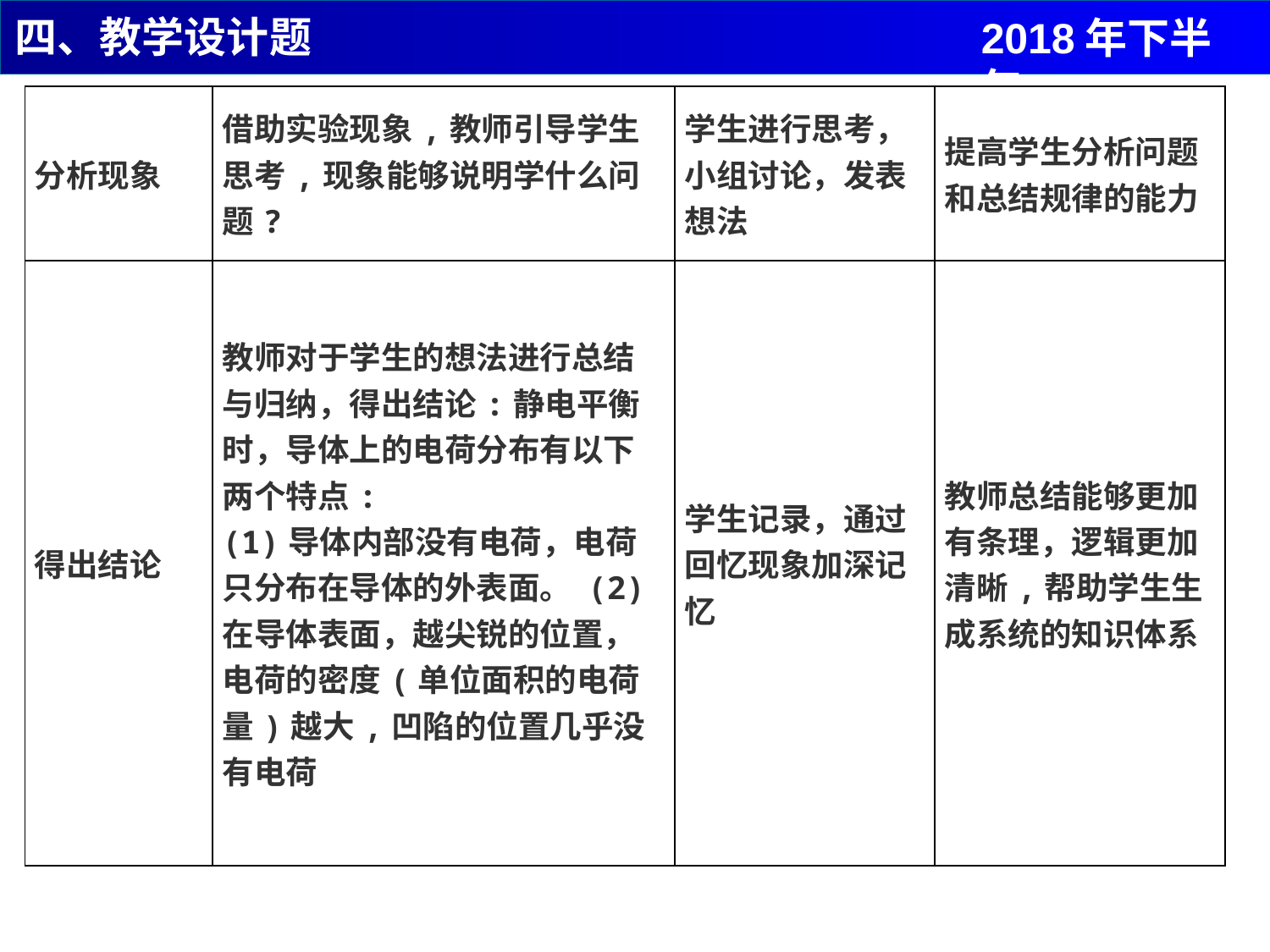

四、教学设计题
2018年下半年
| 分析现象 | 借助实验现象,教师引导学生思考,现象能够说明学什么问题? | 学生进行思考，小组讨论，发表想法 | 提高学生分析问题和总结规律的能力 |
| --- | --- | --- | --- |
| 得出结论 | 教师对于学生的想法进行总结与归纳，得出结论:静电平衡时，导体上的电荷分布有以下两个特点: (1)导体内部没有电荷，电荷只分布在导体的外表面。 (2)在导体表面，越尖锐的位置，电荷的密度(单位面积的电荷量)越大,凹陷的位置几乎没有电荷 | 学生记录，通过回忆现象加深记忆 | 教师总结能够更加有条理，逻辑更加清晰,帮助学生生成系统的知识体系 |